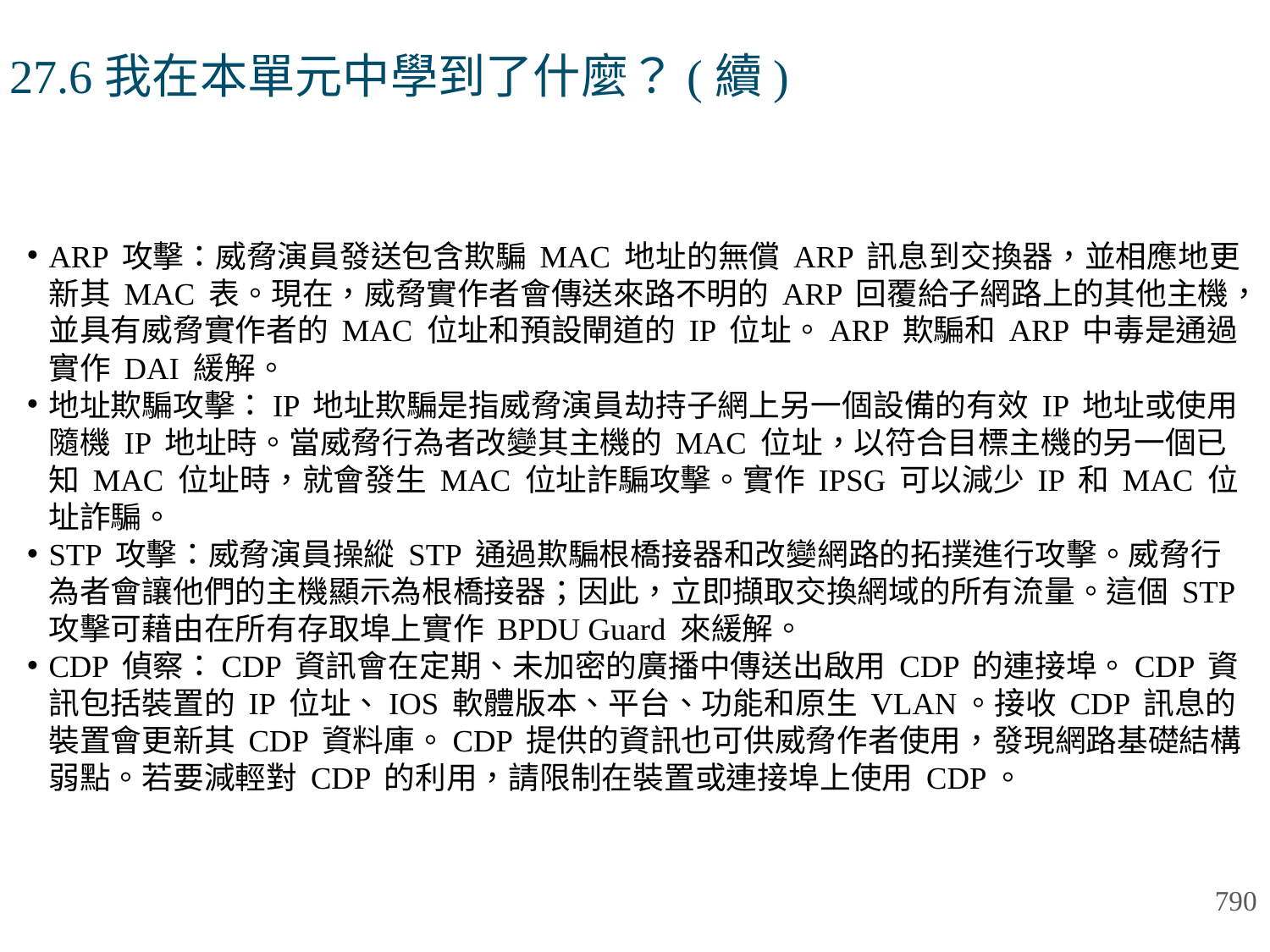

# 27.6我在本單元中學到了什麼？(續)
ARP 攻擊：威脅演員發送包含欺騙 MAC 地址的無償 ARP 訊息到交換器，並相應地更新其 MAC 表。現在，威脅實作者會傳送來路不明的 ARP 回覆給子網路上的其他主機，並具有威脅實作者的 MAC 位址和預設閘道的 IP 位址。ARP 欺騙和 ARP 中毒是通過實作 DAI 緩解。
地址欺騙攻擊：IP 地址欺騙是指威脅演員劫持子網上另一個設備的有效 IP 地址或使用隨機 IP 地址時。當威脅行為者改變其主機的 MAC 位址，以符合目標主機的另一個已知 MAC 位址時，就會發生 MAC 位址詐騙攻擊。實作 IPSG 可以減少 IP 和 MAC 位址詐騙。
STP 攻擊：威脅演員操縱 STP 通過欺騙根橋接器和改變網路的拓撲進行攻擊。威脅行為者會讓他們的主機顯示為根橋接器；因此，立即擷取交換網域的所有流量。這個 STP 攻擊可藉由在所有存取埠上實作 BPDU Guard 來緩解。
CDP 偵察：CDP 資訊會在定期、未加密的廣播中傳送出啟用 CDP 的連接埠。CDP 資訊包括裝置的 IP 位址、IOS 軟體版本、平台、功能和原生 VLAN。接收 CDP 訊息的裝置會更新其 CDP 資料庫。CDP 提供的資訊也可供威脅作者使用，發現網路基礎結構弱點。若要減輕對 CDP 的利用，請限制在裝置或連接埠上使用 CDP。
790